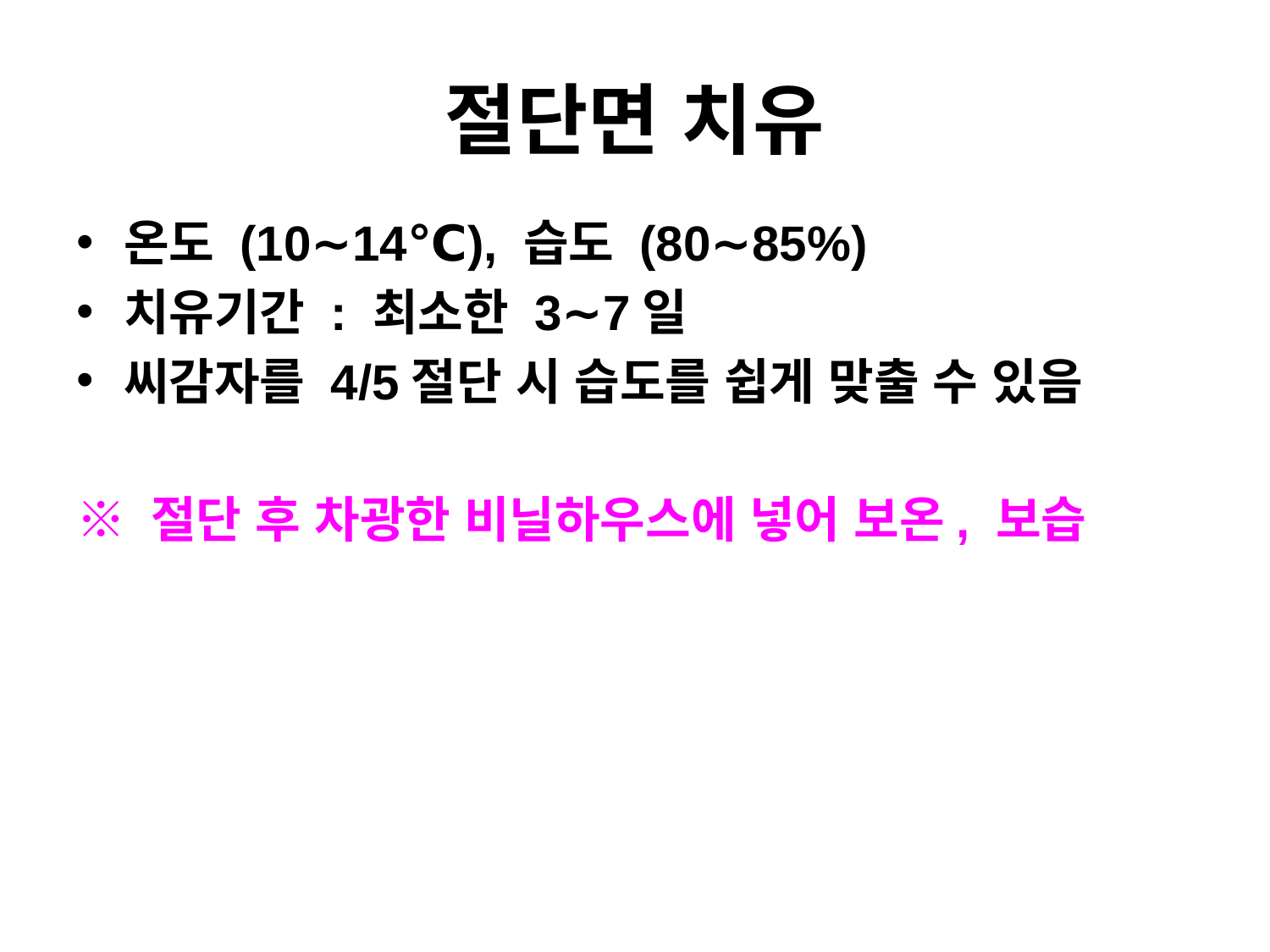

# 절단면 치유
온도 (10∼14℃), 습도 (80∼85%)
치유기간 : 최소한 3∼7일
씨감자를 4/5절단 시 습도를 쉽게 맞출 수 있음

※ 절단 후 차광한 비닐하우스에 넣어 보온, 보습